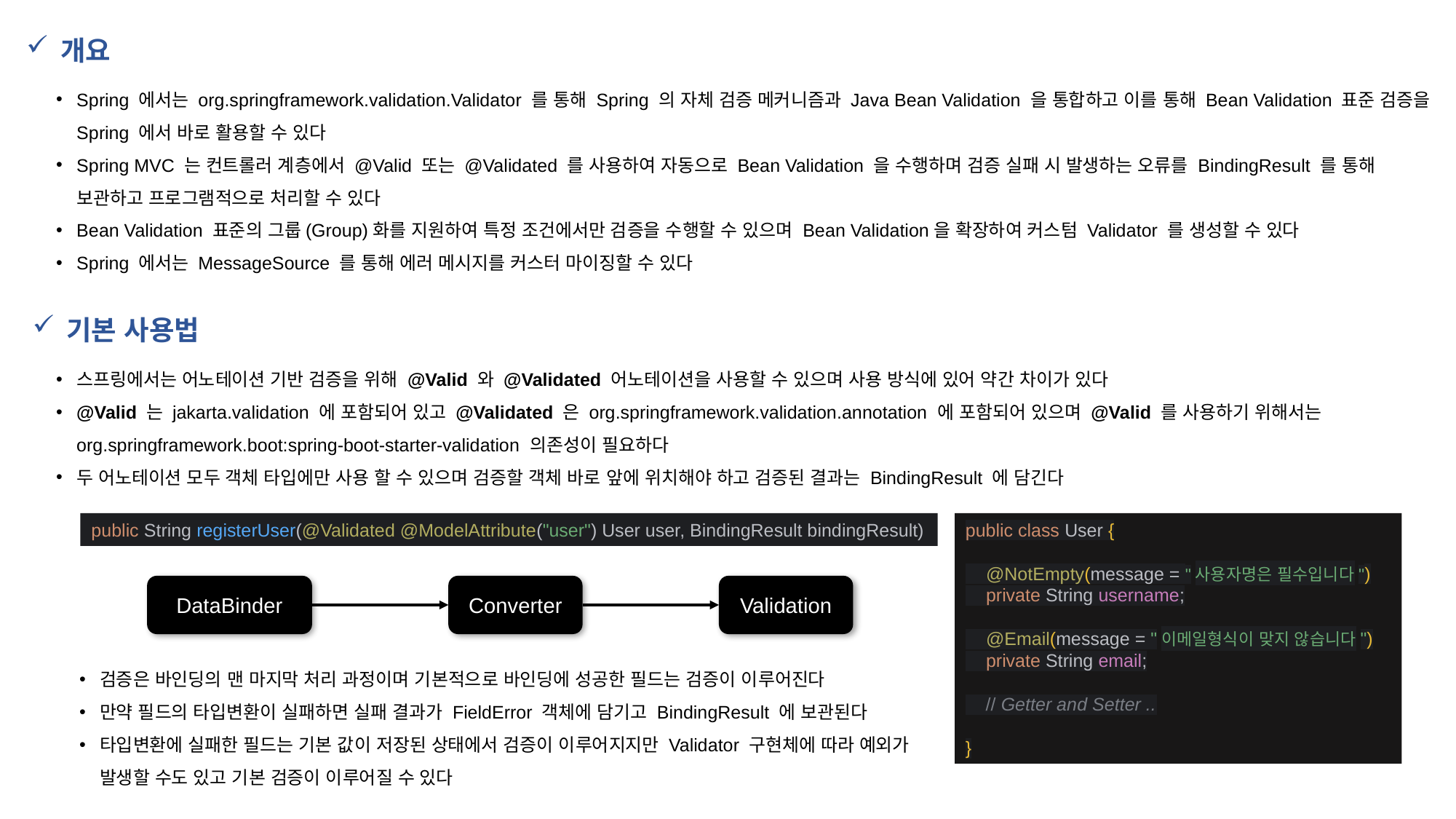

개요
Spring 에서는 org.springframework.validation.Validator 를 통해 Spring 의 자체 검증 메커니즘과 Java Bean Validation 을 통합하고 이를 통해 Bean Validation 표준 검증을 Spring 에서 바로 활용할 수 있다
Spring MVC 는 컨트롤러 계층에서 @Valid 또는 @Validated 를 사용하여 자동으로 Bean Validation 을 수행하며 검증 실패 시 발생하는 오류를 BindingResult 를 통해 보관하고 프로그램적으로 처리할 수 있다
Bean Validation 표준의 그룹(Group)화를 지원하여 특정 조건에서만 검증을 수행할 수 있으며 Bean Validation을 확장하여 커스텀 Validator 를 생성할 수 있다
Spring 에서는 MessageSource 를 통해 에러 메시지를 커스터 마이징할 수 있다
기본 사용법
스프링에서는 어노테이션 기반 검증을 위해 @Valid 와 @Validated 어노테이션을 사용할 수 있으며 사용 방식에 있어 약간 차이가 있다
@Valid 는 jakarta.validation 에 포함되어 있고 @Validated 은 org.springframework.validation.annotation 에 포함되어 있으며 @Valid 를 사용하기 위해서는 org.springframework.boot:spring-boot-starter-validation 의존성이 필요하다
두 어노테이션 모두 객체 타입에만 사용 할 수 있으며 검증할 객체 바로 앞에 위치해야 하고 검증된 결과는 BindingResult 에 담긴다
public String registerUser(@Validated @ModelAttribute("user") User user, BindingResult bindingResult)
public class User {
    @NotEmpty(message = "사용자명은 필수입니다")
    private String username;
    @Email(message = "이메일형식이 맞지 않습니다")
    private String email;
    // Getter and Setter ..
}
Validation
DataBinder
Converter
검증은 바인딩의 맨 마지막 처리 과정이며 기본적으로 바인딩에 성공한 필드는 검증이 이루어진다
만약 필드의 타입변환이 실패하면 실패 결과가 FieldError 객체에 담기고 BindingResult 에 보관된다
타입변환에 실패한 필드는 기본 값이 저장된 상태에서 검증이 이루어지지만 Validator 구현체에 따라 예외가 발생할 수도 있고 기본 검증이 이루어질 수 있다